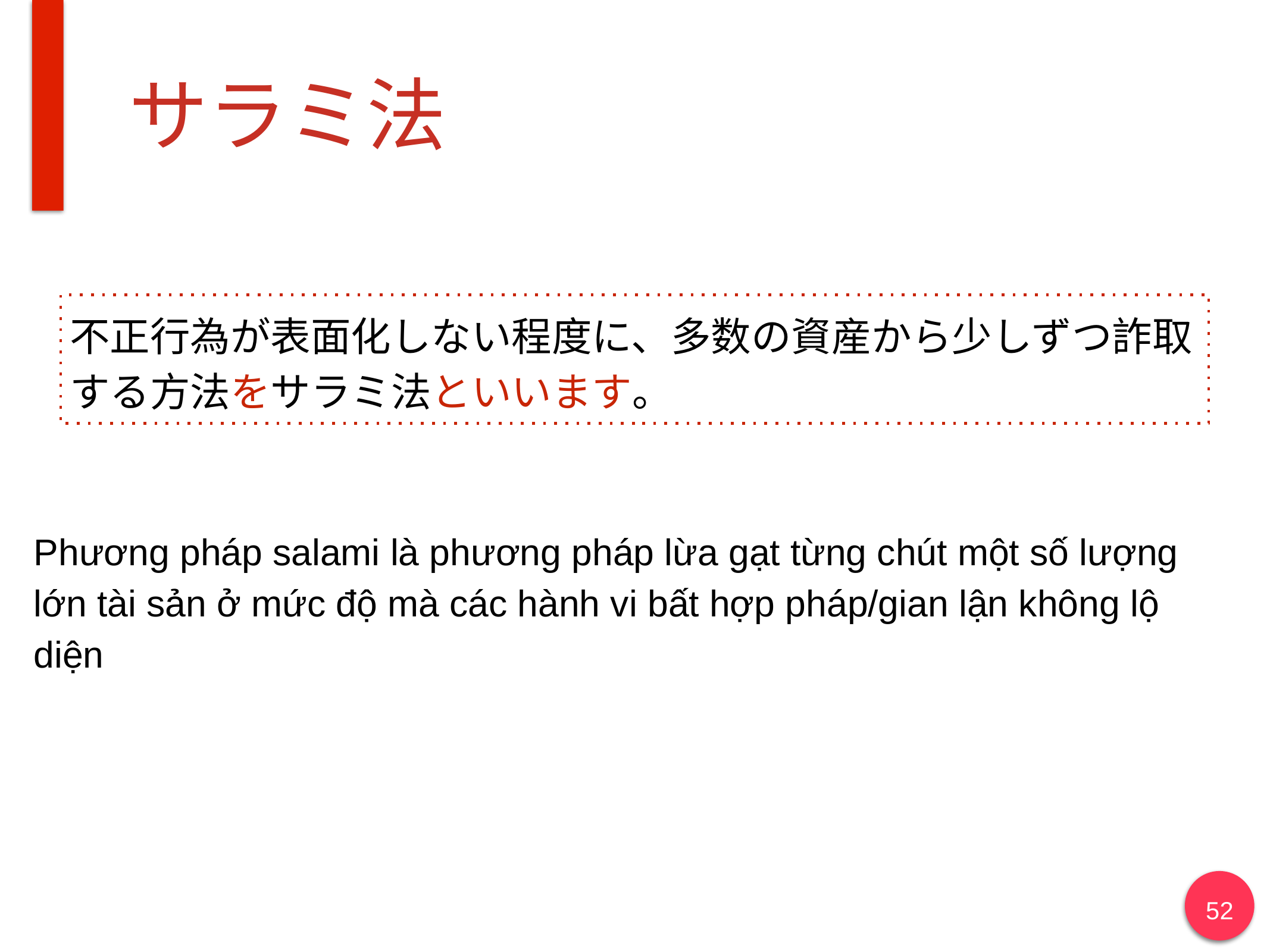

# サラミ法
不正行為が表面化しない程度に、多数の資産から少しずつ詐取する方法をサラミ法といいます。
Phương pháp salami là phương pháp lừa gạt từng chút một số lượng lớn tài sản ở mức độ mà các hành vi bất hợp pháp/gian lận không lộ diện

52